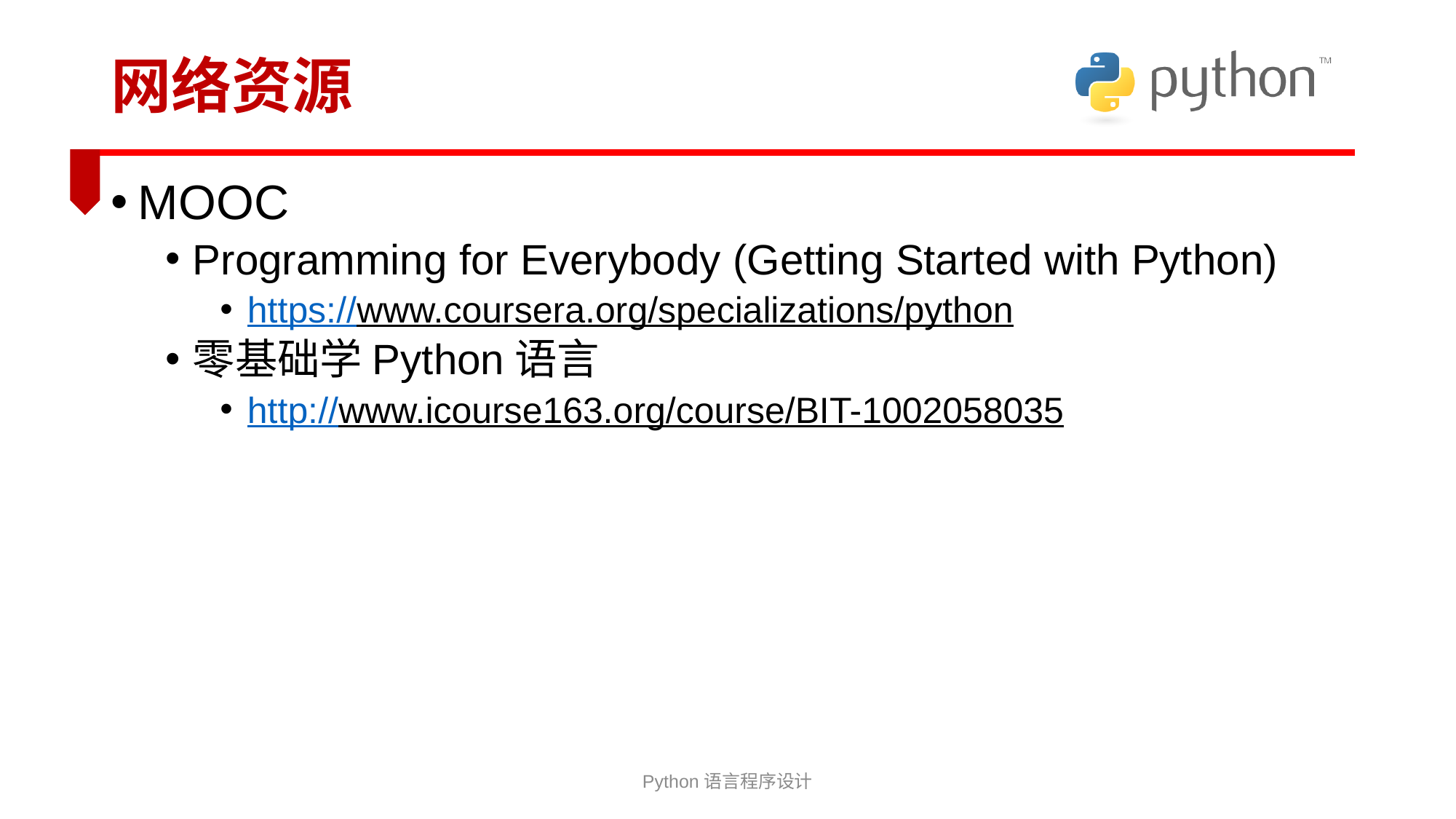

# 网络资源
MOOC
Programming for Everybody (Getting Started with Python)
https://www.coursera.org/specializations/python
零基础学Python语言
http://www.icourse163.org/course/BIT-1002058035

Python语言程序设计